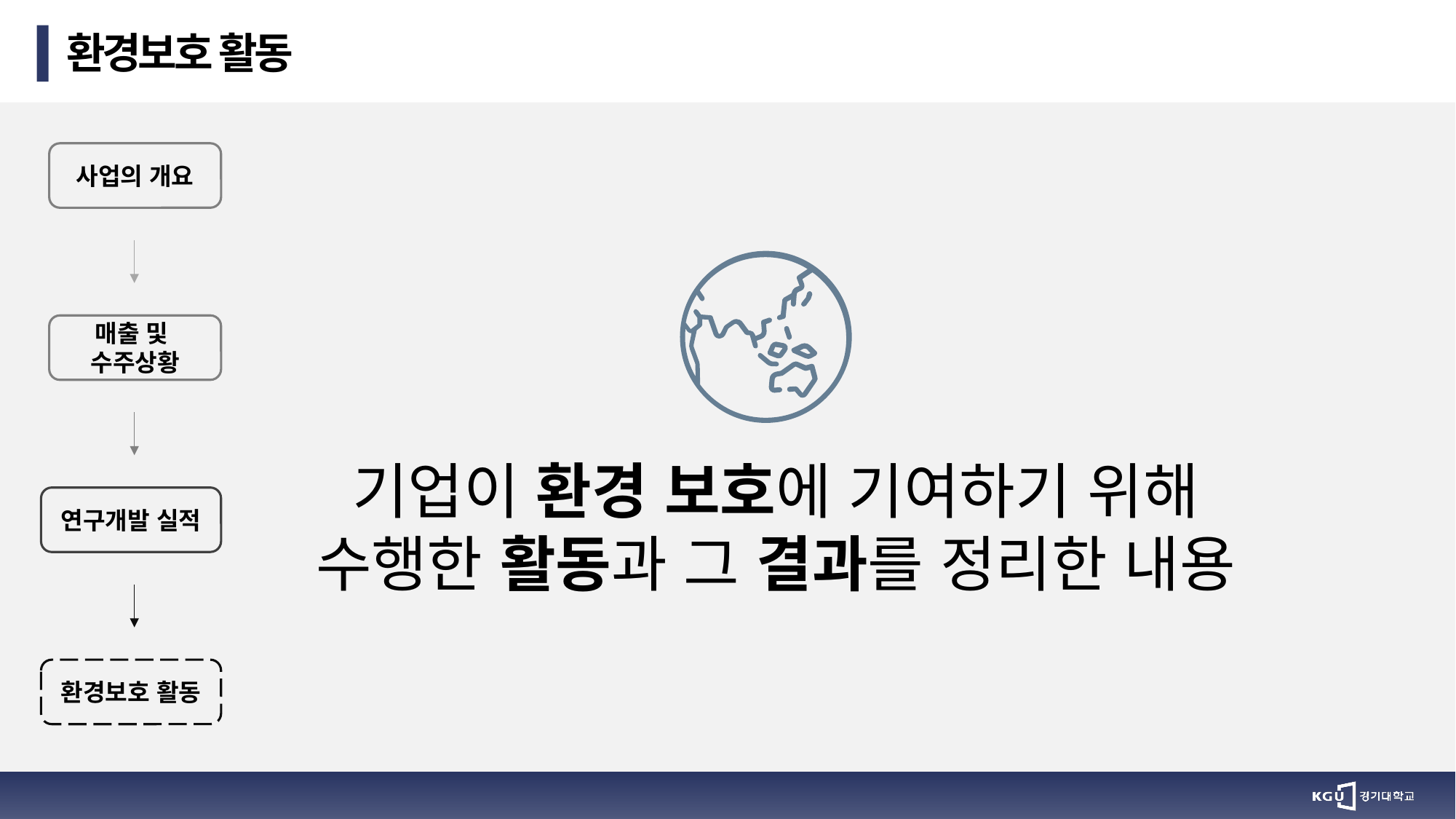

환경보호 활동

사업의 개요

매출 및
수주상황
기업이 환경 보호에 기여하기 위해
수행한 활동과 그 결과를 정리한 내용
연구개발 실적
환경보호 활동